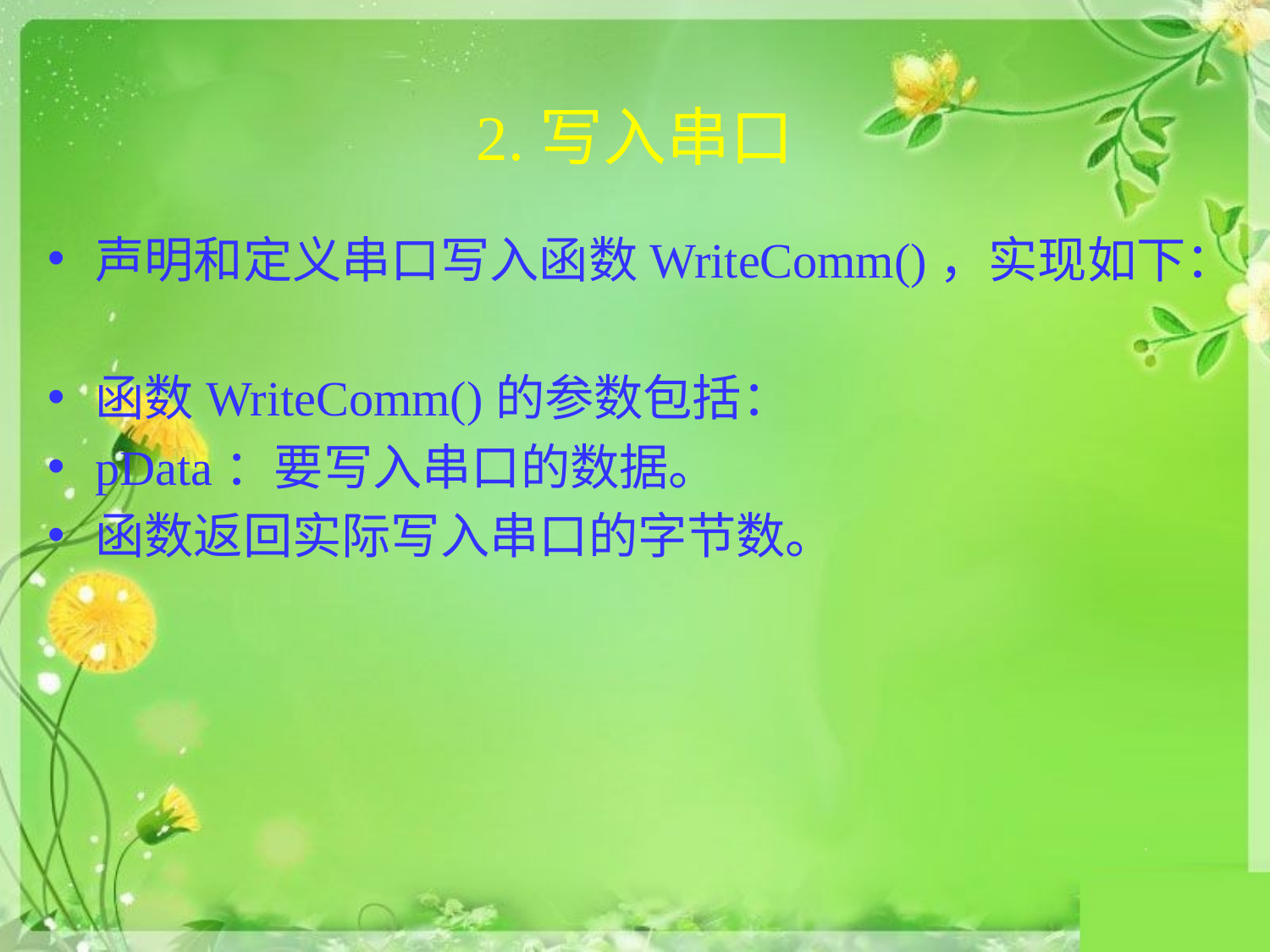

# 2.写入串口
声明和定义串口写入函数WriteComm()，实现如下：

函数WriteComm()的参数包括：
pData：要写入串口的数据。
函数返回实际写入串口的字节数。